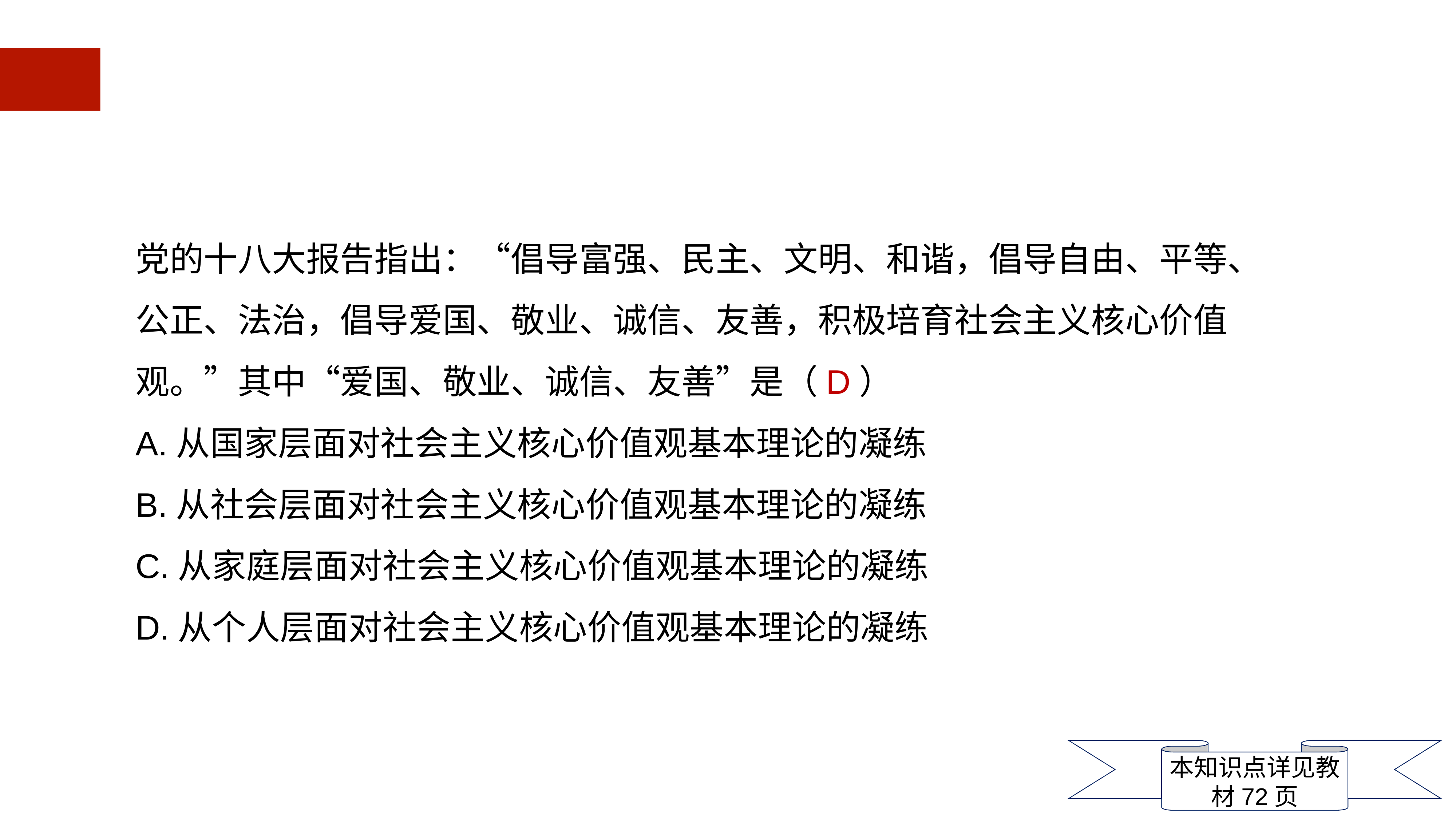

党的十八大报告指出：“倡导富强、民主、文明、和谐，倡导自由、平等、
公正、法治，倡导爱国、敬业、诚信、友善，积极培育社会主义核心价值
观。”其中“爱国、敬业、诚信、友善”是（D）
A.从国家层面对社会主义核心价值观基本理论的凝练
B.从社会层面对社会主义核心价值观基本理论的凝练
C.从家庭层面对社会主义核心价值观基本理论的凝练
D.从个人层面对社会主义核心价值观基本理论的凝练
本知识点详见教材72页